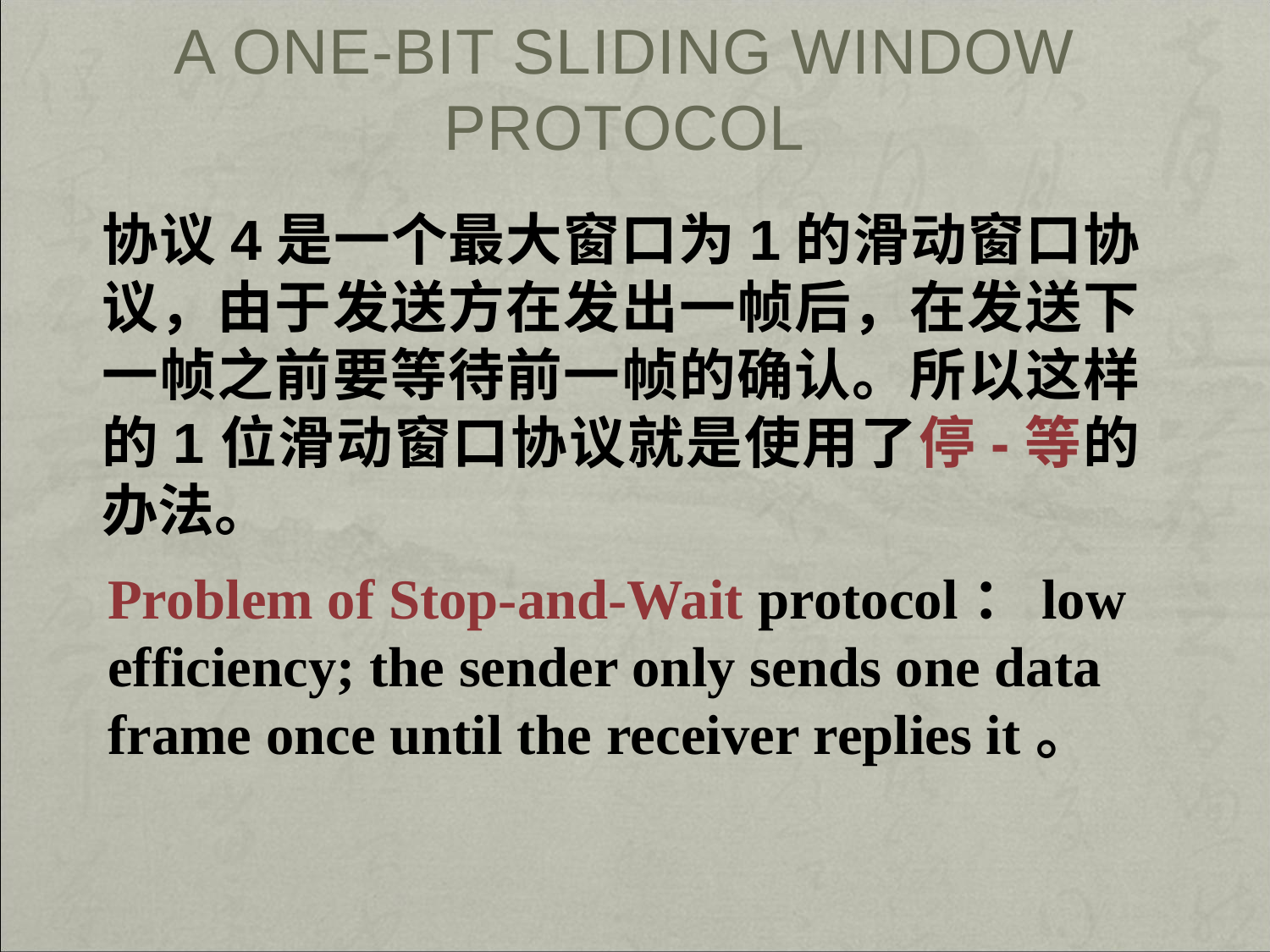

# A One-Bit Sliding Window Protocol
协议4是一个最大窗口为1的滑动窗口协议，由于发送方在发出一帧后，在发送下一帧之前要等待前一帧的确认。所以这样的1位滑动窗口协议就是使用了停-等的办法。
Problem of Stop-and-Wait protocol：low efficiency; the sender only sends one data frame once until the receiver replies it。